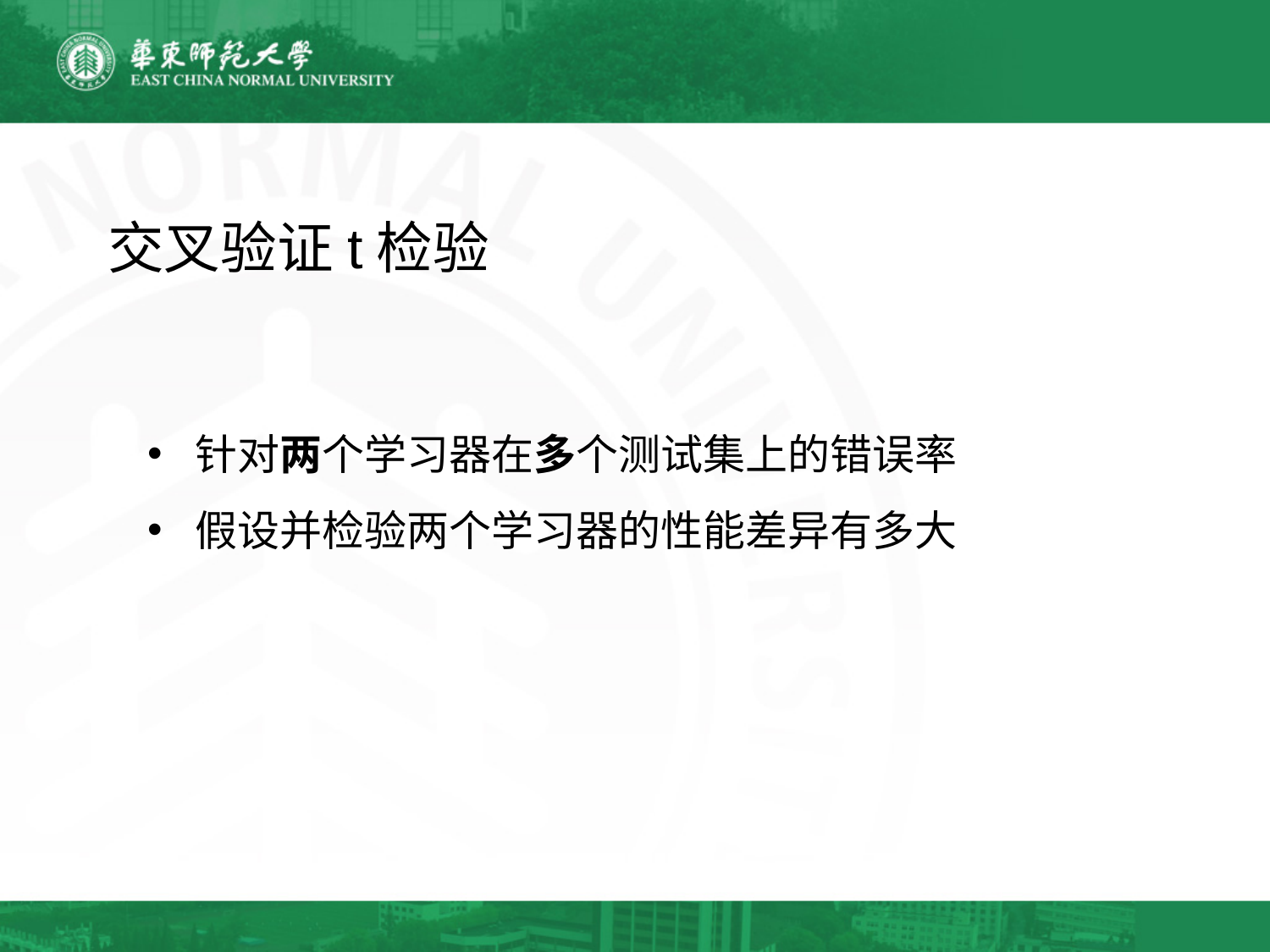

交叉验证t检验
针对两个学习器在多个测试集上的错误率
假设并检验两个学习器的性能差异有多大